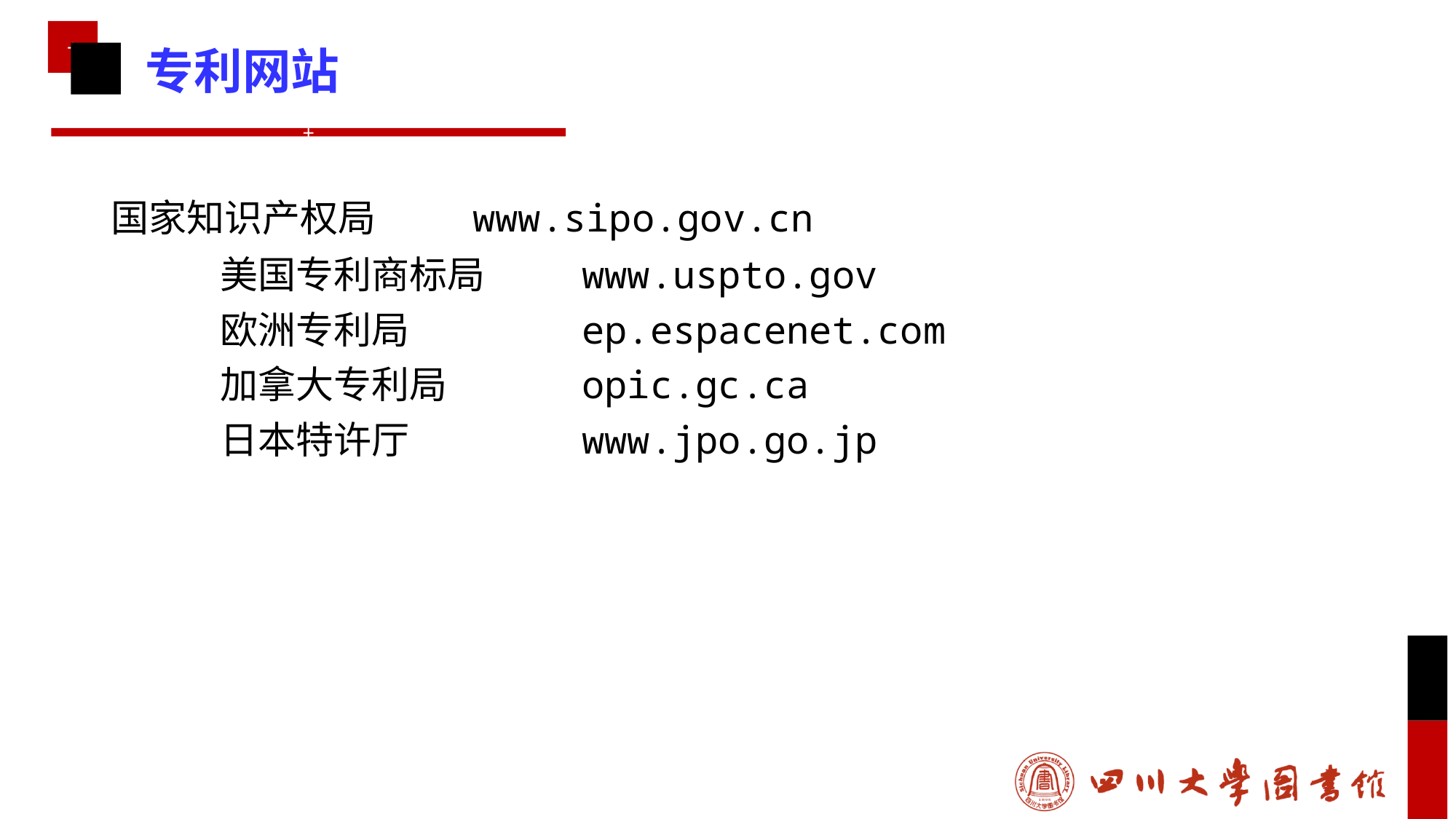

专利网站
国家知识产权局

	美国专利商标局

	欧洲专利局

	加拿大专利局

	日本特许厅
www.sipo.gov.cn

	www.uspto.gov

	ep.espacenet.com

	opic.gc.ca

	www.jpo.go.jp